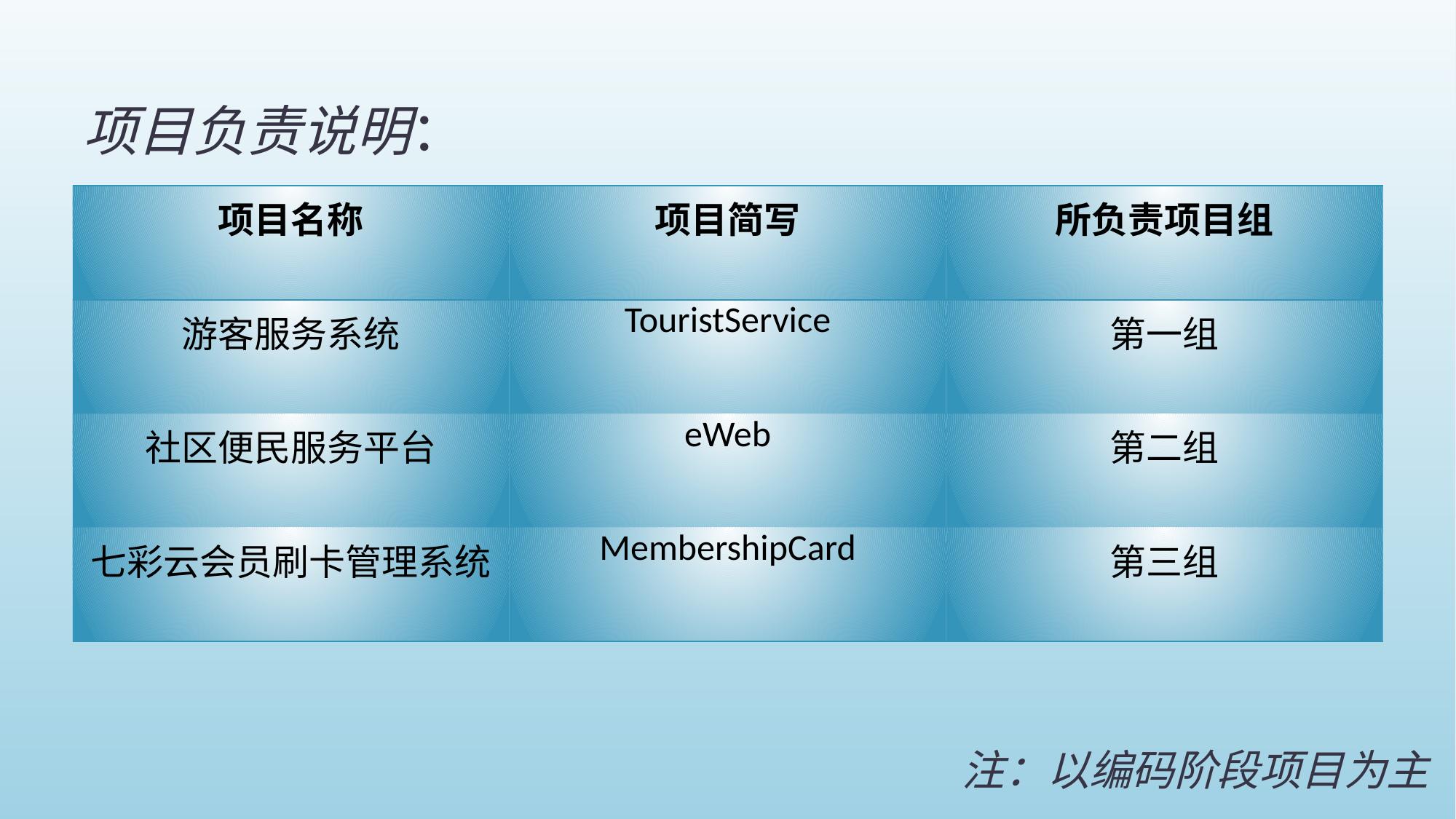

# 项目负责说明：
| 项目名称 | 项目简写 | 所负责项目组 |
| --- | --- | --- |
| 游客服务系统 | TouristService | 第一组 |
| 社区便民服务平台 | eWeb | 第二组 |
| 七彩云会员刷卡管理系统 | MembershipCard | 第三组 |
注：以编码阶段项目为主